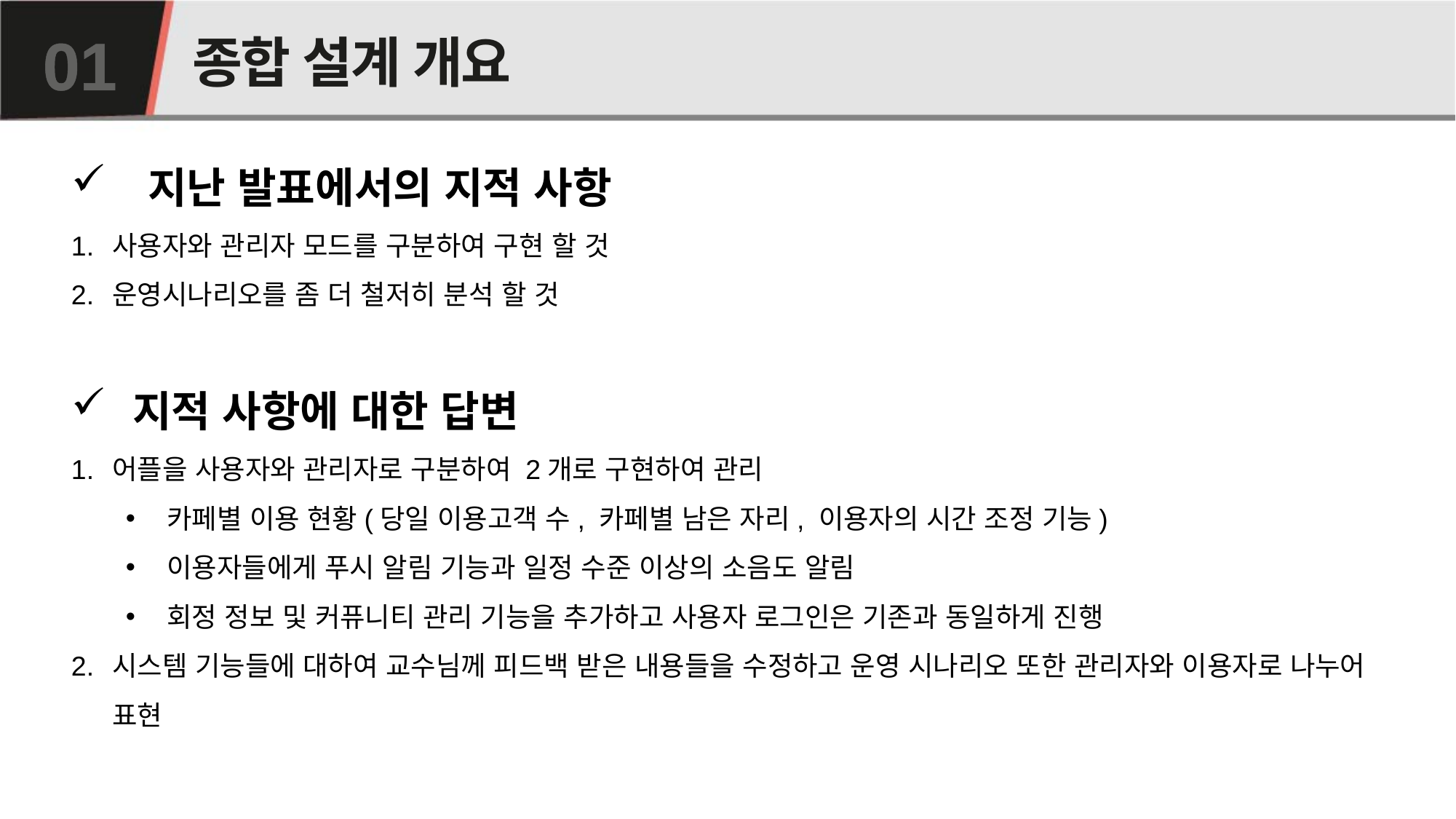

# 종합 설계 개요
01
 지난 발표에서의 지적 사항
사용자와 관리자 모드를 구분하여 구현 할 것
운영시나리오를 좀 더 철저히 분석 할 것

지적 사항에 대한 답변
어플을 사용자와 관리자로 구분하여 2개로 구현하여 관리
카페별 이용 현황(당일 이용고객 수, 카페별 남은 자리, 이용자의 시간 조정 기능)
이용자들에게 푸시 알림 기능과 일정 수준 이상의 소음도 알림
회정 정보 및 커퓨니티 관리 기능을 추가하고 사용자 로그인은 기존과 동일하게 진행
시스템 기능들에 대하여 교수님께 피드백 받은 내용들을 수정하고 운영 시나리오 또한 관리자와 이용자로 나누어 표현